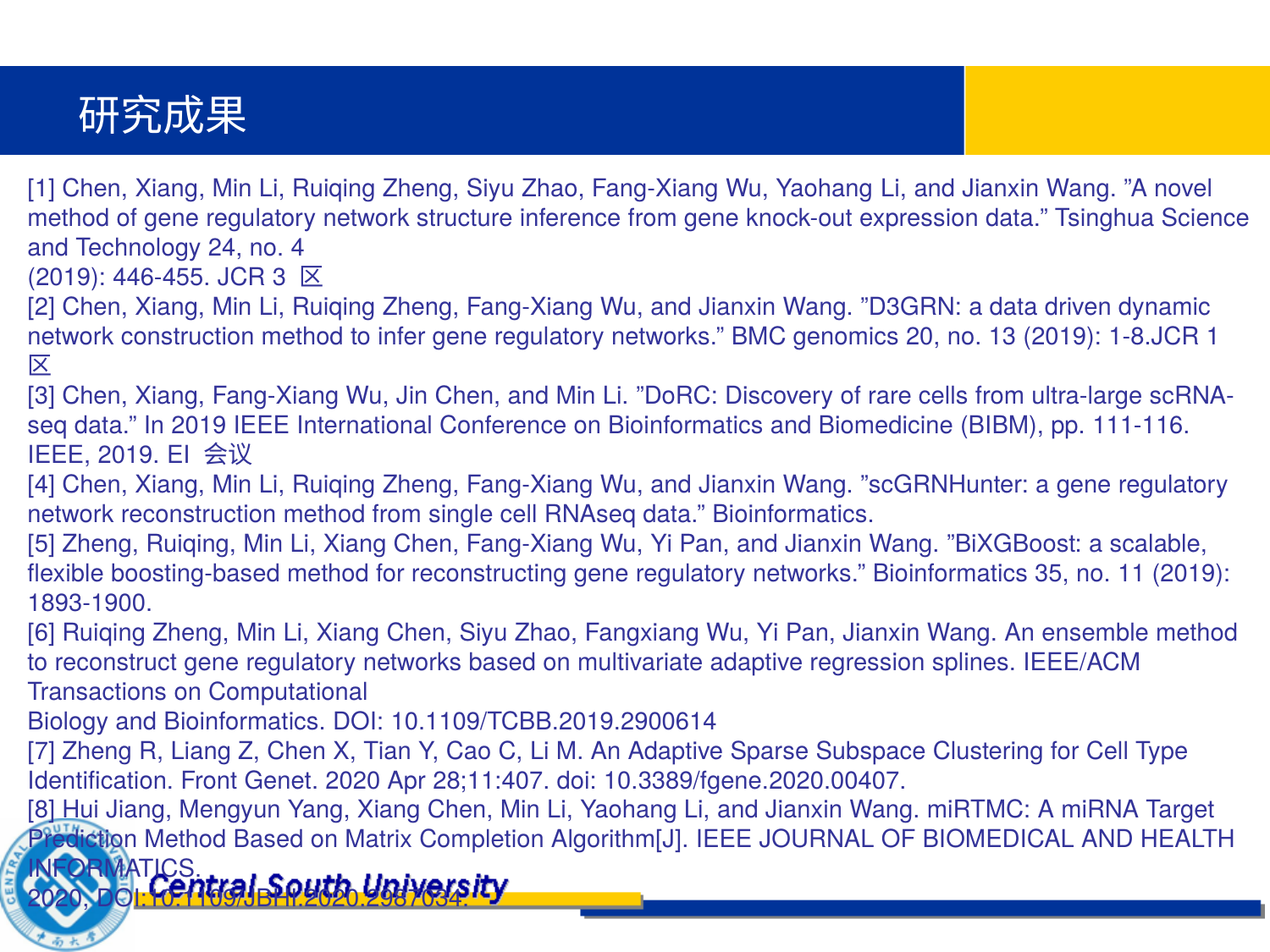

研究成果
[1] Chen, Xiang, Min Li, Ruiqing Zheng, Siyu Zhao, Fang-Xiang Wu, Yaohang Li, and Jianxin Wang. ”A novel method of gene regulatory network structure inference from gene knock-out expression data.” Tsinghua Science and Technology 24, no. 4
(2019): 446-455. JCR 3 区
[2] Chen, Xiang, Min Li, Ruiqing Zheng, Fang-Xiang Wu, and Jianxin Wang. ”D3GRN: a data driven dynamic network construction method to infer gene regulatory networks.” BMC genomics 20, no. 13 (2019): 1-8.JCR 1 区
[3] Chen, Xiang, Fang-Xiang Wu, Jin Chen, and Min Li. ”DoRC: Discovery of rare cells from ultra-large scRNA-seq data.” In 2019 IEEE International Conference on Bioinformatics and Biomedicine (BIBM), pp. 111-116. IEEE, 2019. EI 会议
[4] Chen, Xiang, Min Li, Ruiqing Zheng, Fang-Xiang Wu, and Jianxin Wang. ”scGRNHunter: a gene regulatory network reconstruction method from single cell RNAseq data.” Bioinformatics.
[5] Zheng, Ruiqing, Min Li, Xiang Chen, Fang-Xiang Wu, Yi Pan, and Jianxin Wang. ”BiXGBoost: a scalable, flexible boosting-based method for reconstructing gene regulatory networks.” Bioinformatics 35, no. 11 (2019): 1893-1900.
[6] Ruiqing Zheng, Min Li, Xiang Chen, Siyu Zhao, Fangxiang Wu, Yi Pan, Jianxin Wang. An ensemble method to reconstruct gene regulatory networks based on multivariate adaptive regression splines. IEEE/ACM Transactions on Computational
Biology and Bioinformatics. DOI: 10.1109/TCBB.2019.2900614
[7] Zheng R, Liang Z, Chen X, Tian Y, Cao C, Li M. An Adaptive Sparse Subspace Clustering for Cell Type Identification. Front Genet. 2020 Apr 28;11:407. doi: 10.3389/fgene.2020.00407.
[8] Hui Jiang, Mengyun Yang, Xiang Chen, Min Li, Yaohang Li, and Jianxin Wang. miRTMC: A miRNA Target Prediction Method Based on Matrix Completion Algorithm[J]. IEEE JOURNAL OF BIOMEDICAL AND HEALTH INFORMATICS.
2020, DOI:10.1109/JBHI.2020.2987034.